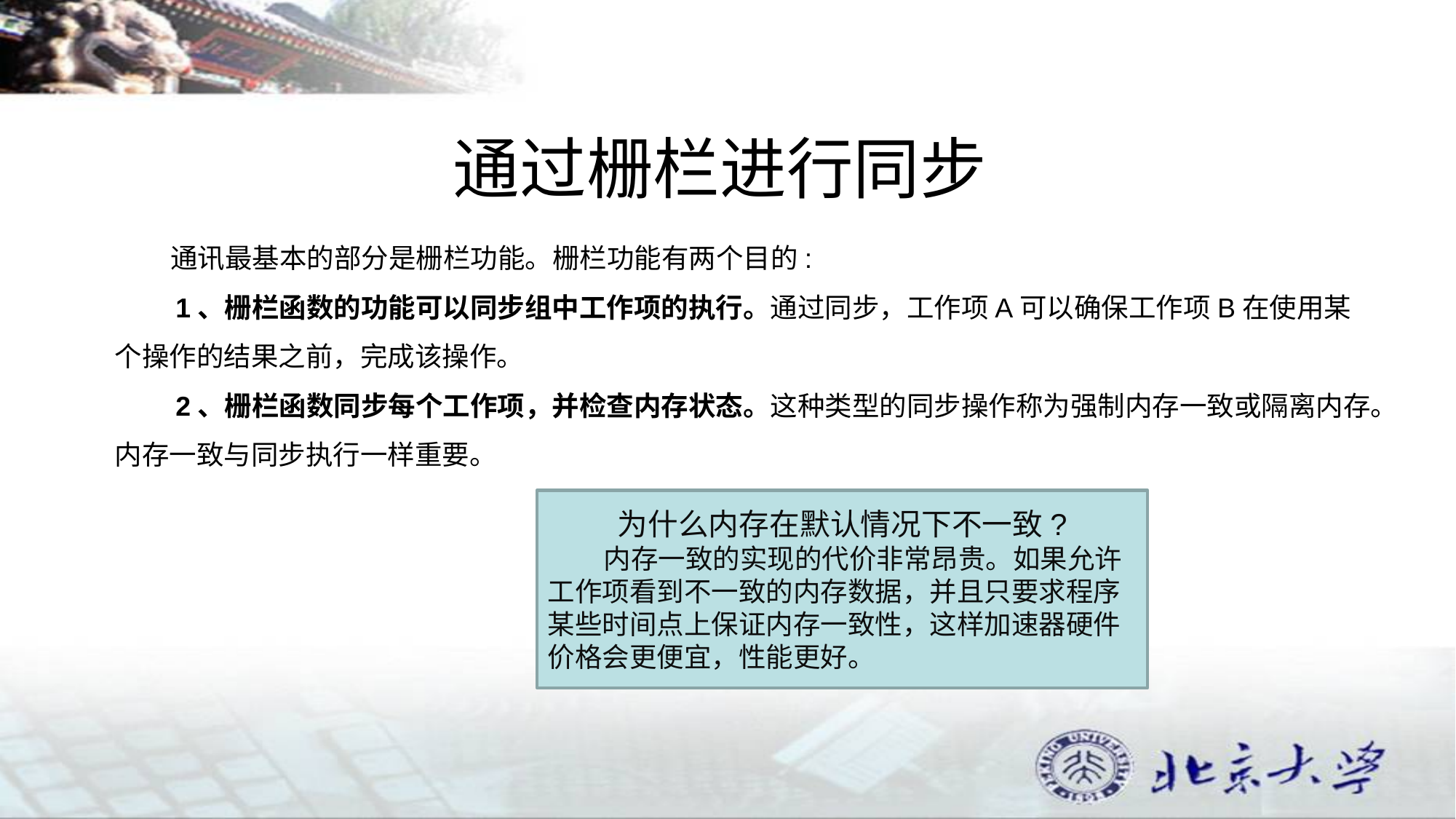

# 通过栅栏进行同步
        通讯最基本的部分是栅栏功能。栅栏功能有两个目的:
        1、栅栏函数的功能可以同步组中工作项的执行。通过同步，工作项A可以确保工作项B在使用某个操作的结果之前，完成该操作。
        2、栅栏函数同步每个工作项，并检查内存状态。这种类型的同步操作称为强制内存一致或隔离内存。内存一致与同步执行一样重要。
为什么内存在默认情况下不一致?
        内存一致的实现的代价非常昂贵。如果允许工作项看到不一致的内存数据，并且只要求程序某些时间点上保证内存一致性，这样加速器硬件价格会更便宜，性能更好。